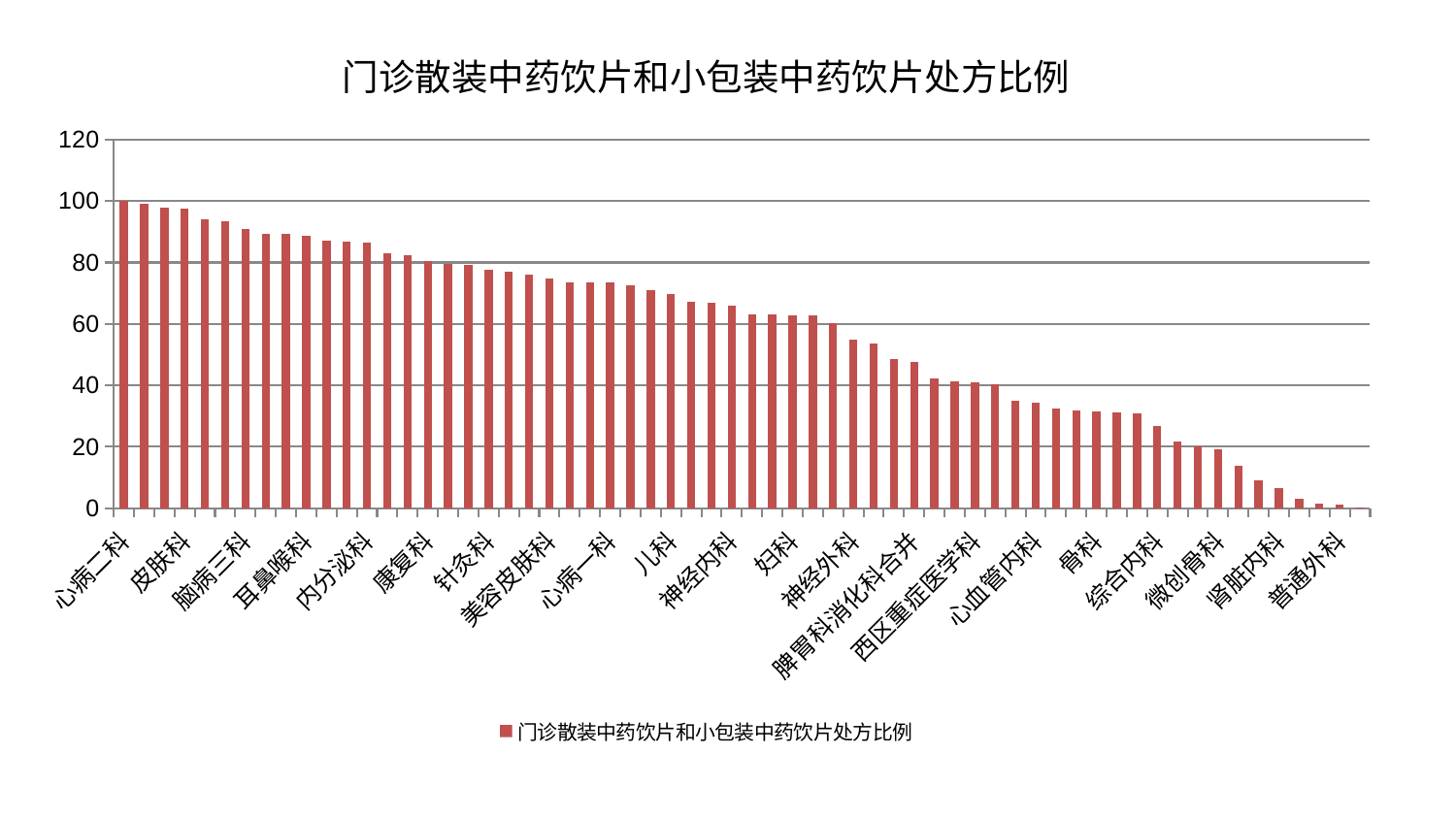

### Chart: 门诊散装中药饮片和小包装中药饮片处方比例

| Category | 门诊散装中药饮片和小包装中药饮片处方比例 |
|---|---|
| 心病二科 | 100.0 |
| 风湿病科 | 99.17977556033445 |
| 老年医学科 | 97.90102136111923 |
| 皮肤科 | 97.54849345379225 |
| 肾病科 | 94.14447437453413 |
| 脾胃病科 | 93.36288865628728 |
| 脑病三科 | 90.89025327714499 |
| 泌尿外科 | 89.4691152281867 |
| 妇科妇二科合并 | 89.45793646293968 |
| 耳鼻喉科 | 88.71682262884755 |
| 肿瘤内科 | 87.16901514829969 |
| 脑病二科 | 86.93484049298742 |
| 内分泌科 | 86.61726644418164 |
| 血液科 | 83.0986054629117 |
| 肝胆外科 | 82.510608616509 |
| 康复科 | 80.53401936205695 |
| 重症医学科 | 79.46636955886972 |
| 脑病一科 | 79.11024276755894 |
| 针灸科 | 77.67022378816667 |
| 脊柱骨科 | 77.1018453212967 |
| 消化内科 | 76.0133905520771 |
| 美容皮肤科 | 74.91329612835008 |
| 呼吸内科 | 73.50924810696806 |
| 中医外治中心 | 73.50500917777934 |
| 心病一科 | 73.37617342151249 |
| 运动损伤骨科 | 72.7480638757359 |
| 东区肾病科 | 70.97944472400266 |
| 儿科 | 69.734526608432 |
| 身心医学科 | 67.33492682111552 |
| 中医经典科 | 66.76472733473278 |
| 神经内科 | 65.9979352049354 |
| 男科 | 63.272346969330506 |
| 周围血管科 | 63.23531950892568 |
| 妇科 | 62.80085069186104 |
| 小儿推拿科 | 62.752916314704414 |
| 心病三科 | 60.30812017511522 |
| 神经外科 | 54.901008561248794 |
| 心病四科 | 53.60068332736339 |
| 小儿骨科 | 48.590919258675264 |
| 脾胃科消化科合并 | 47.50529044518818 |
| 产科 | 42.32185842636556 |
| 胸外科 | 41.2083653975046 |
| 西区重症医学科 | 40.91098631714922 |
| 东区重症医学科 | 40.208086960643406 |
| 关节骨科 | 35.099447028555346 |
| 心血管内科 | 34.364539039161656 |
| 口腔科 | 32.38264160192894 |
| 眼科 | 31.90333299387661 |
| 骨科 | 31.514887097179788 |
| 肝病科 | 31.174187719669145 |
| 肛肠科 | 30.84797523896392 |
| 综合内科 | 26.916253074180442 |
| 创伤骨科 | 21.85822668517684 |
| 妇二科 | 20.168875603307725 |
| 微创骨科 | 19.221301526882534 |
| 推拿科 | 13.742734539081122 |
| 治未病中心 | 8.996243270497683 |
| 肾脏内科 | 6.610806015440354 |
| 显微骨科 | 3.163167553467832 |
| 乳腺甲状腺外科 | 1.562744618516107 |
| 普通外科 | 1.2611475155804146 |
| 医院 | 0.3896821719778996 |
271